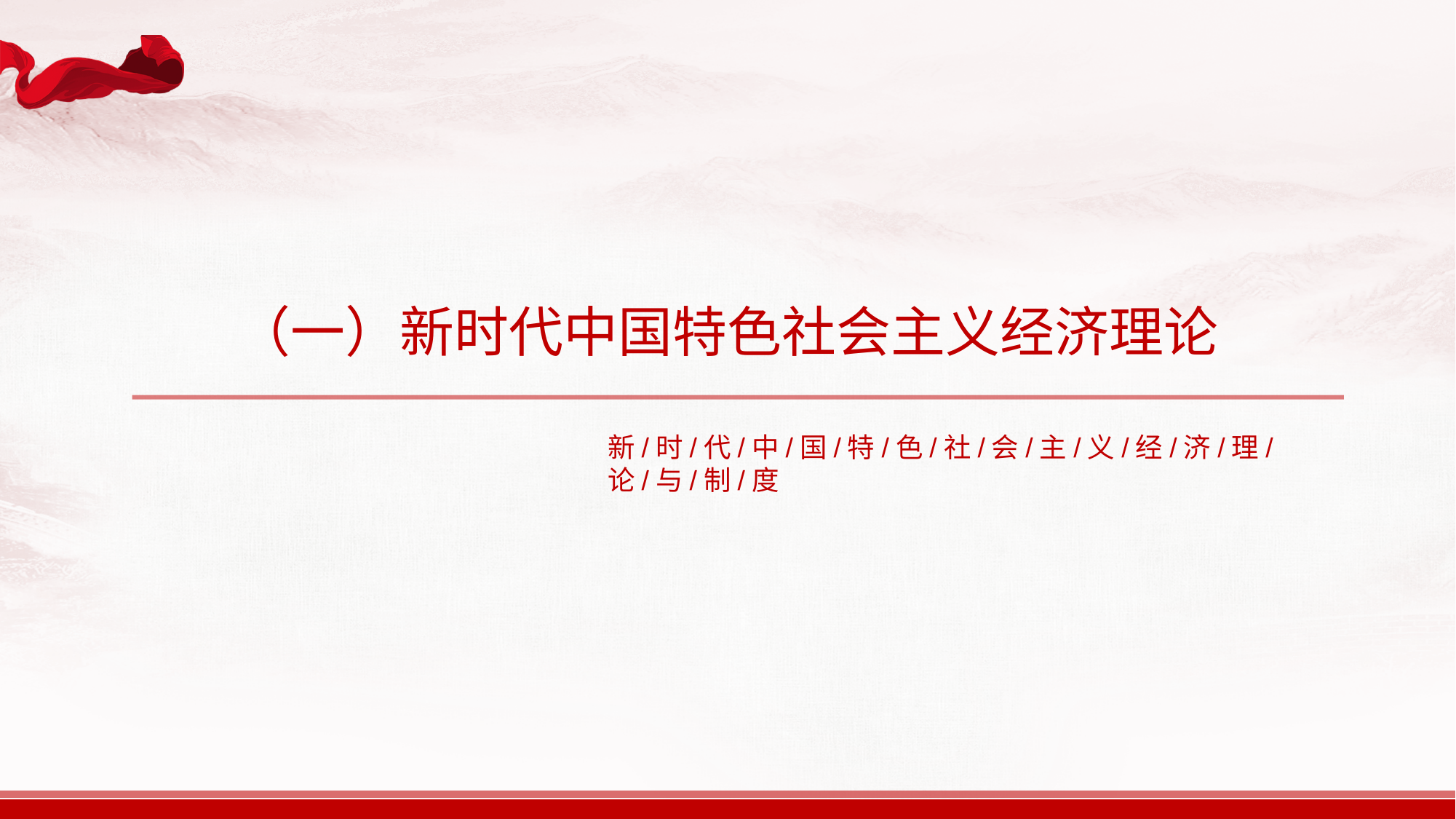

（一）新时代中国特色社会主义经济理论
新/时/代/中/国/特/色/社/会/主/义/经/济/理/论/与/制/度